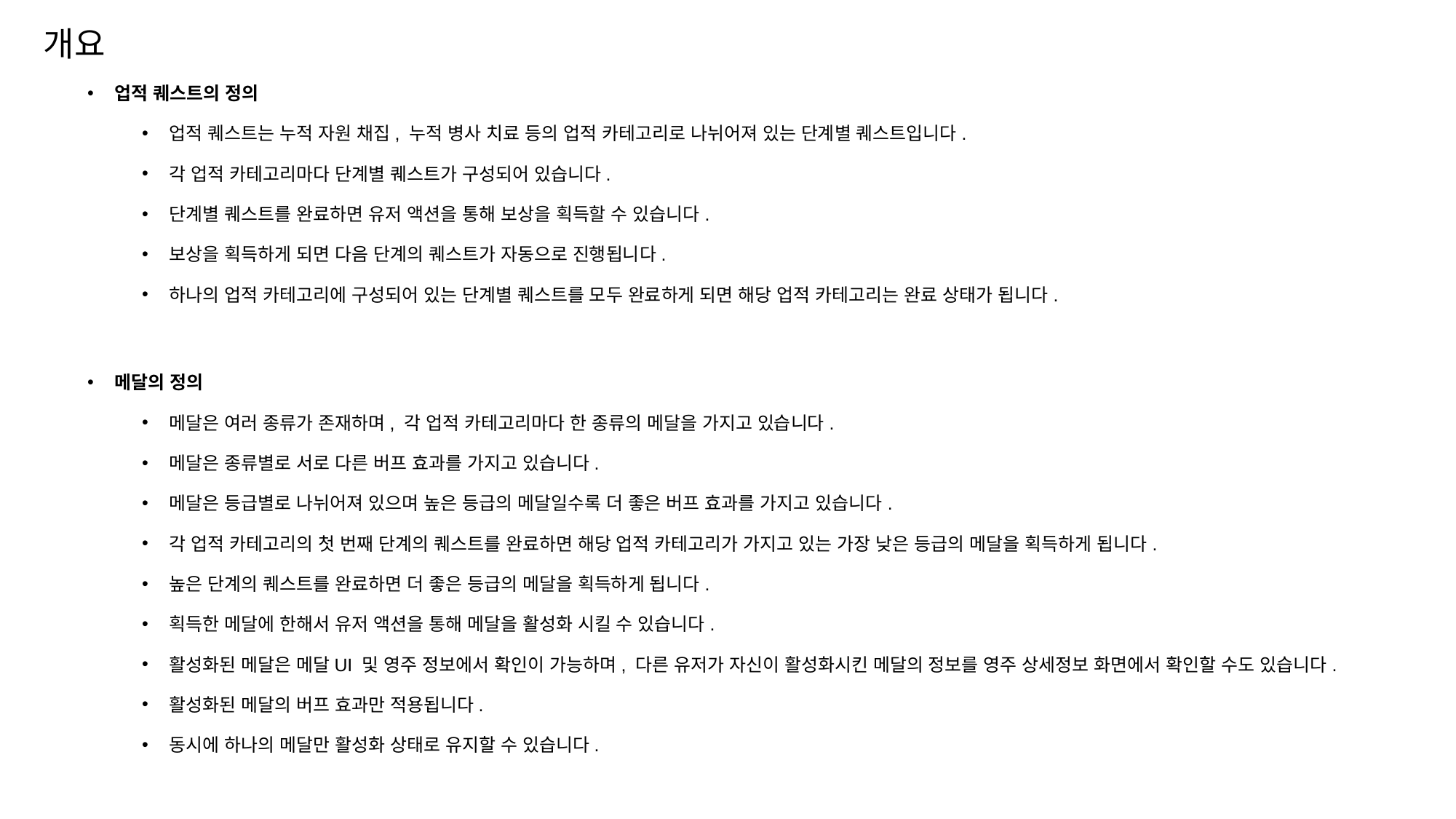

개요
업적 퀘스트의 정의
업적 퀘스트는 누적 자원 채집, 누적 병사 치료 등의 업적 카테고리로 나뉘어져 있는 단계별 퀘스트입니다.
각 업적 카테고리마다 단계별 퀘스트가 구성되어 있습니다.
단계별 퀘스트를 완료하면 유저 액션을 통해 보상을 획득할 수 있습니다.
보상을 획득하게 되면 다음 단계의 퀘스트가 자동으로 진행됩니다.
하나의 업적 카테고리에 구성되어 있는 단계별 퀘스트를 모두 완료하게 되면 해당 업적 카테고리는 완료 상태가 됩니다.

메달의 정의
메달은 여러 종류가 존재하며, 각 업적 카테고리마다 한 종류의 메달을 가지고 있습니다.
메달은 종류별로 서로 다른 버프 효과를 가지고 있습니다.
메달은 등급별로 나뉘어져 있으며 높은 등급의 메달일수록 더 좋은 버프 효과를 가지고 있습니다.
각 업적 카테고리의 첫 번째 단계의 퀘스트를 완료하면 해당 업적 카테고리가 가지고 있는 가장 낮은 등급의 메달을 획득하게 됩니다.
높은 단계의 퀘스트를 완료하면 더 좋은 등급의 메달을 획득하게 됩니다.
획득한 메달에 한해서 유저 액션을 통해 메달을 활성화 시킬 수 있습니다.
활성화된 메달은 메달UI 및 영주 정보에서 확인이 가능하며, 다른 유저가 자신이 활성화시킨 메달의 정보를 영주 상세정보 화면에서 확인할 수도 있습니다.
활성화된 메달의 버프 효과만 적용됩니다.
동시에 하나의 메달만 활성화 상태로 유지할 수 있습니다.